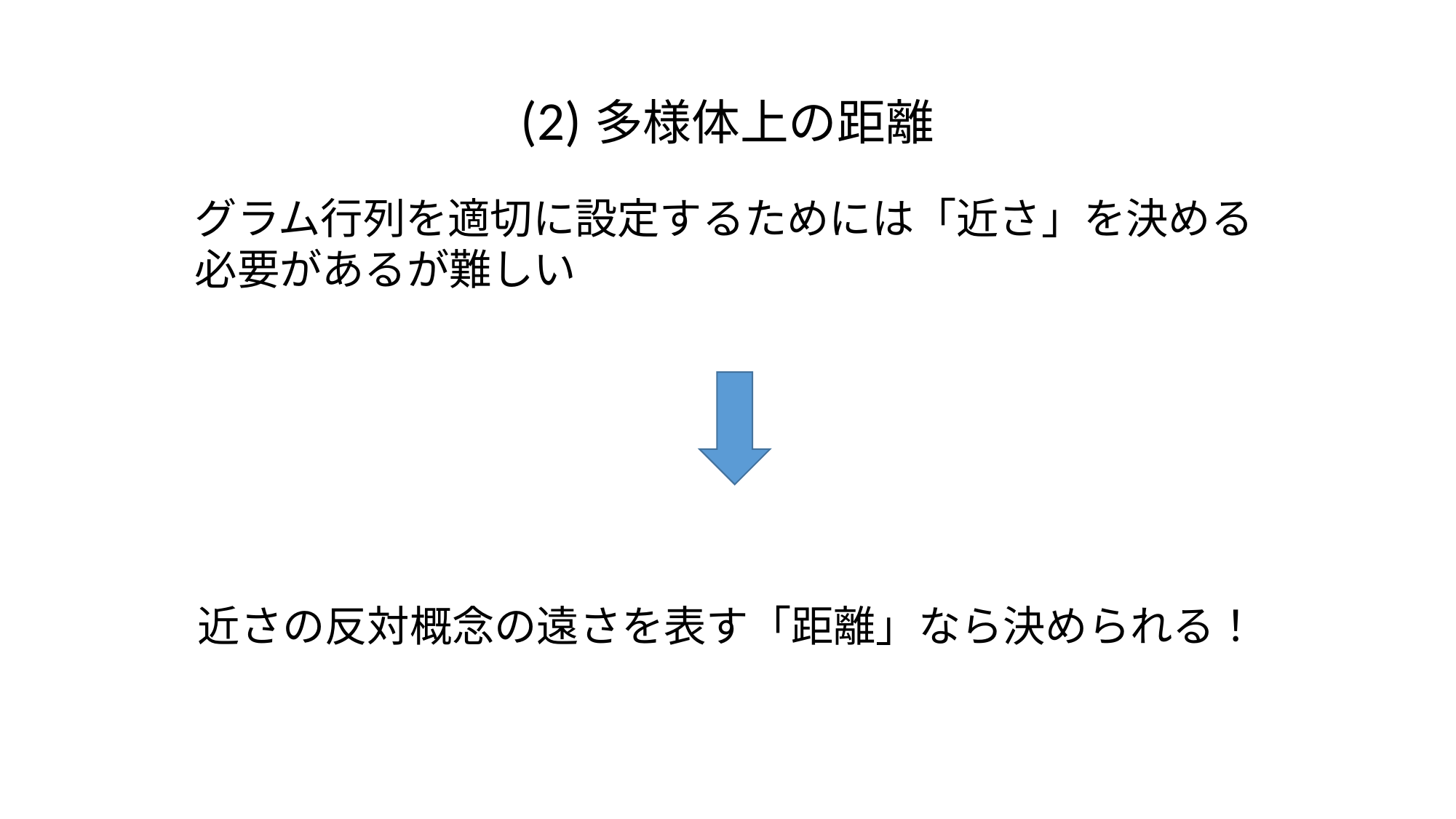

# (2)多様体上の距離
グラム行列を適切に設定するためには「近さ」を決める必要があるが難しい

近さの反対概念の遠さを表す「距離」なら決められる！